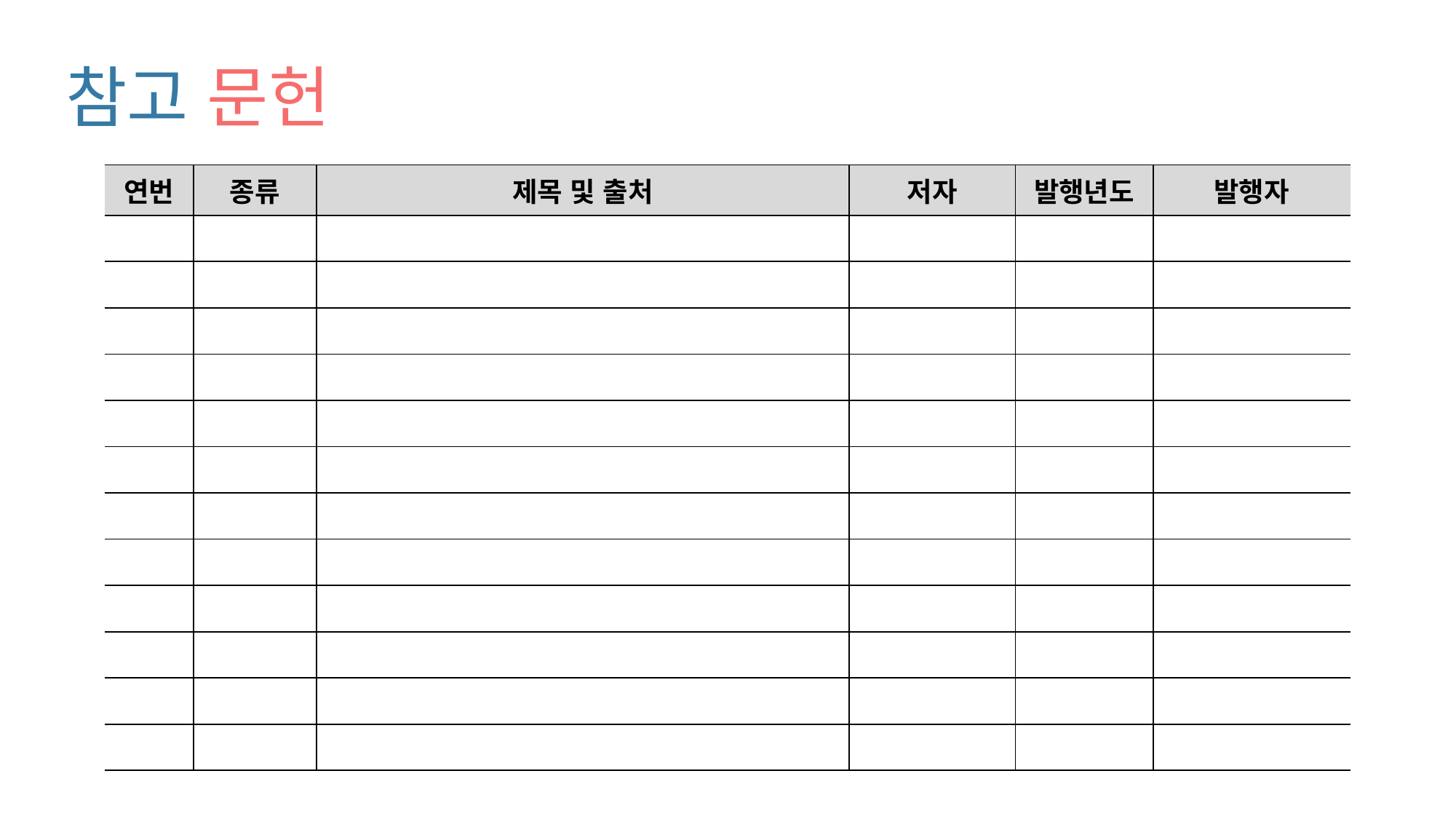

# 참고 문헌
| 연번 | 종류 | 제목 및 출처 | 저자 | 발행년도 | 발행자 |
| --- | --- | --- | --- | --- | --- |
|  |  |  |  |  |  |
|  |  |  |  |  |  |
|  |  |  |  |  |  |
|  |  |  |  |  |  |
|  |  |  |  |  |  |
|  |  |  |  |  |  |
|  |  |  |  |  |  |
|  |  |  |  |  |  |
|  |  |  |  |  |  |
|  |  |  |  |  |  |
|  |  |  |  |  |  |
|  |  |  |  |  |  |